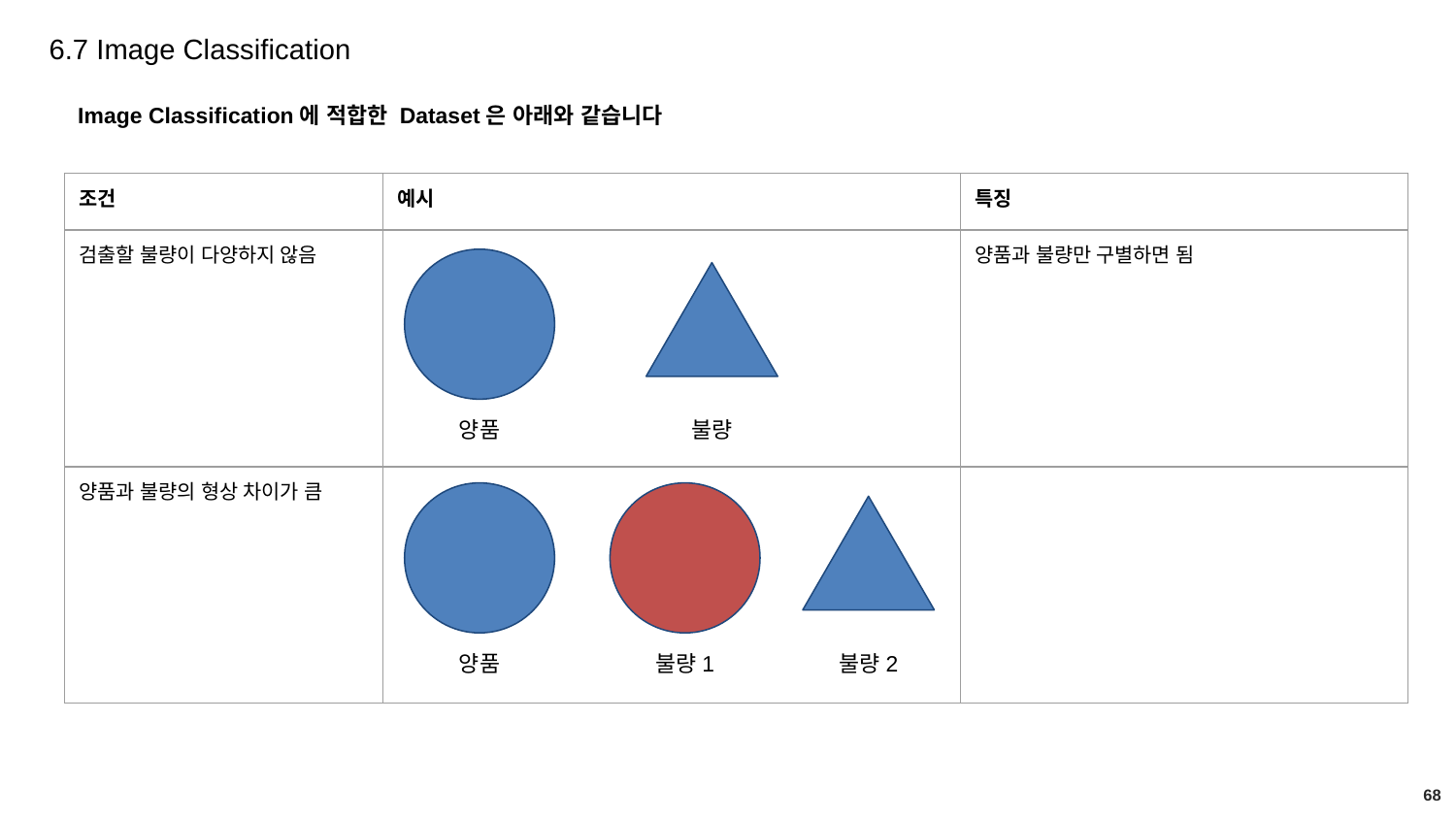

6.7 Image Classification
Image Classification에 적합한 Dataset은 아래와 같습니다
| 조건 | 예시 | 특징 |
| --- | --- | --- |
| 검출할 불량이 다양하지 않음 |  | 양품과 불량만 구별하면 됨 |
| 양품과 불량의 형상 차이가 큼 |  |  |

양품
불량

양품
불량1
불량2
68